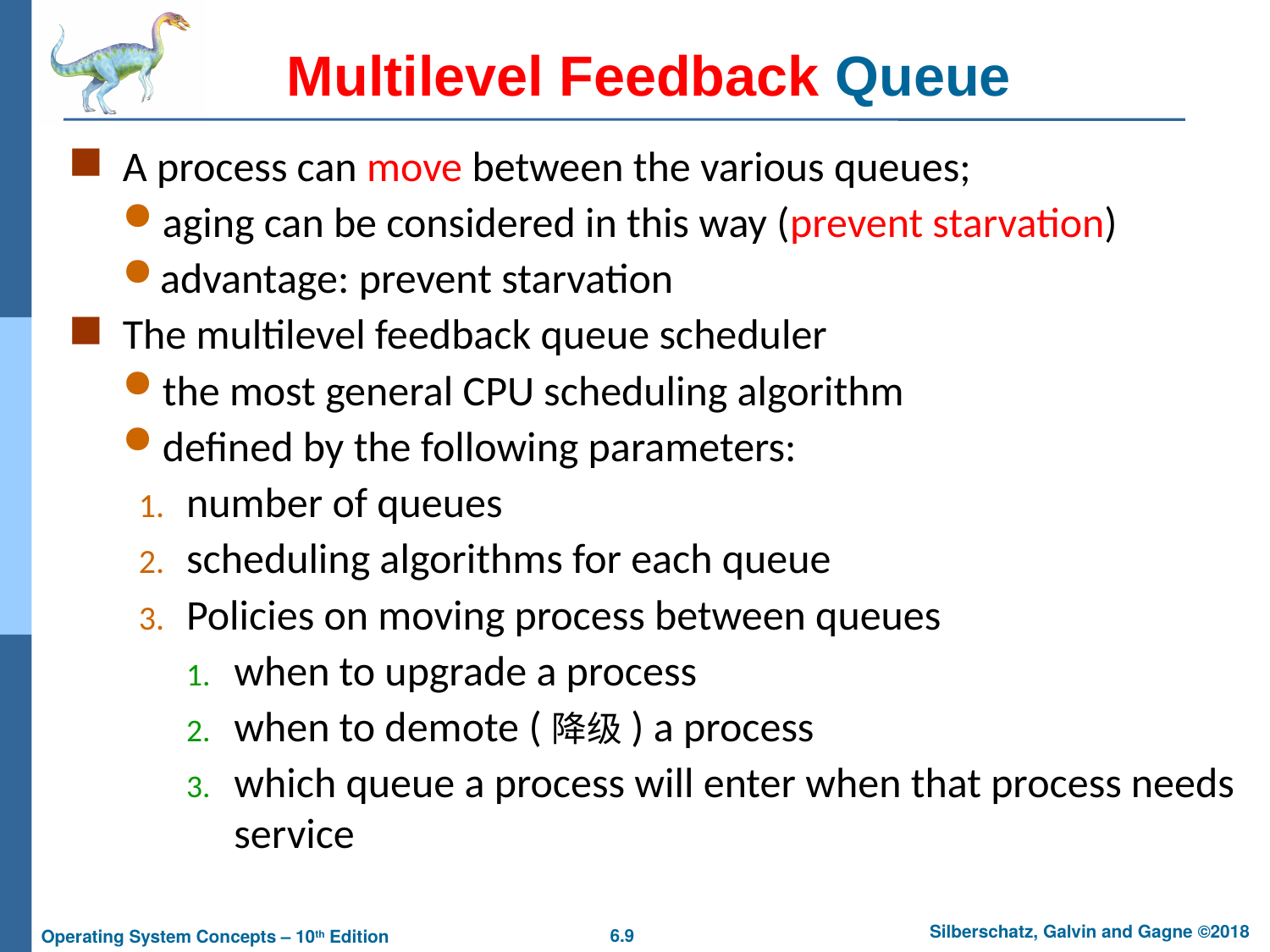

# Multilevel Feedback Queue
A process can move between the various queues;
aging can be considered in this way (prevent starvation)
 advantage: prevent starvation
The multilevel feedback queue scheduler
the most general CPU scheduling algorithm
defined by the following parameters:
number of queues
scheduling algorithms for each queue
Policies on moving process between queues
when to upgrade a process
when to demote (降级) a process
which queue a process will enter when that process needs service